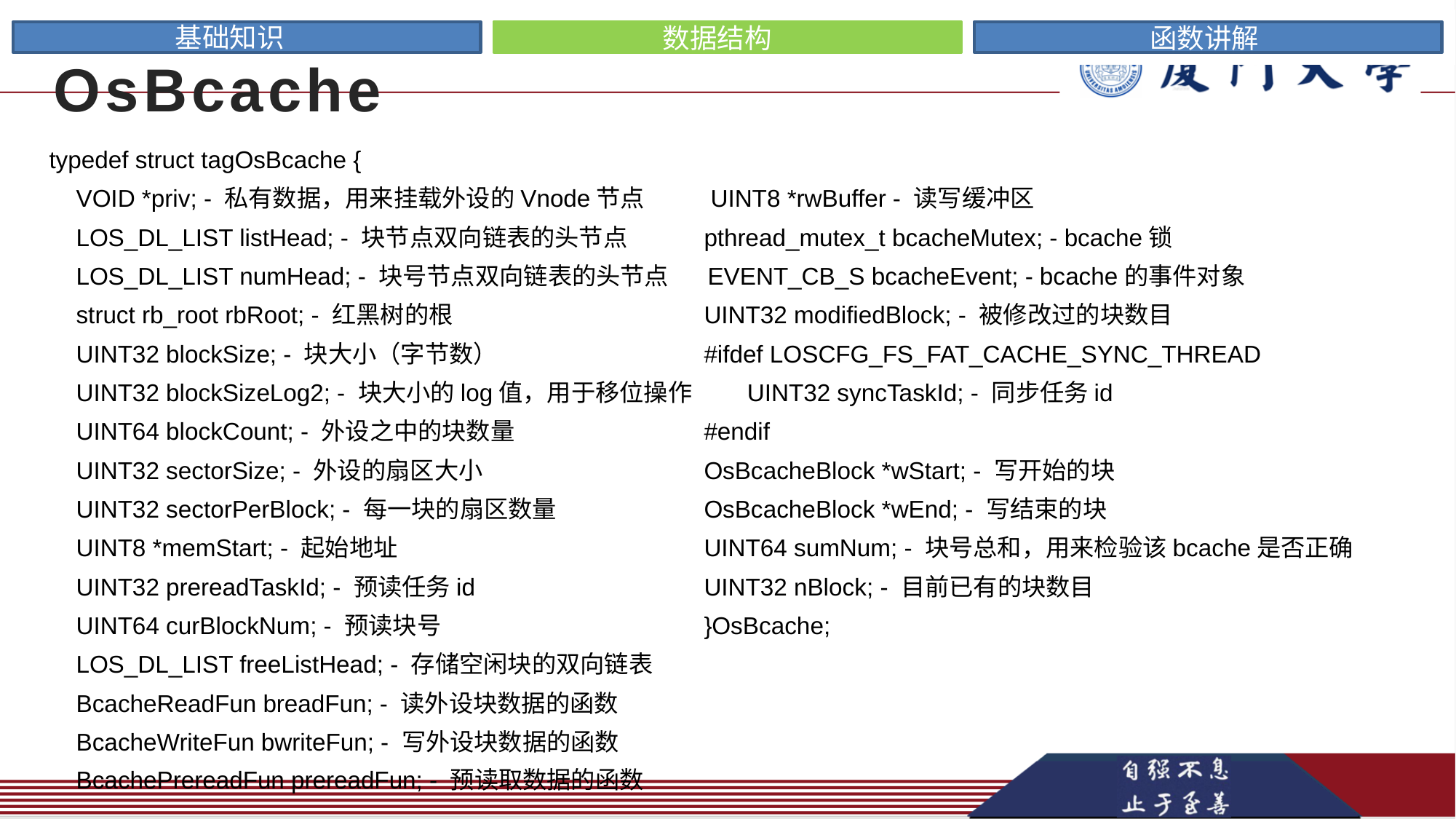

基础知识
数据结构
函数讲解

OsBcache
typedef struct tagOsBcache {
    VOID *priv; - 私有数据，用来挂载外设的Vnode节点           UINT8 *rwBuffer - 读写缓冲区
    LOS_DL_LIST listHead; - 块节点双向链表的头节点        	pthread_mutex_t bcacheMutex; - bcache锁
    LOS_DL_LIST numHead; - 块号节点双向链表的头节点      EVENT_CB_S bcacheEvent; - bcache的事件对象
    struct rb_root rbRoot; - 红黑树的根      		UINT32 modifiedBlock; - 被修改过的块数目
    UINT32 blockSize; - 块大小（字节数）           		#ifdef LOSCFG_FS_FAT_CACHE_SYNC_THREAD
    UINT32 blockSizeLog2; - 块大小的log值，用于移位操作         UINT32 syncTaskId; - 同步任务id
    UINT64 blockCount; - 外设之中的块数量           		#endif
    UINT32 sectorSize; - 外设的扇区大小           		OsBcacheBlock *wStart; - 写开始的块
    UINT32 sectorPerBlock; - 每一块的扇区数量       	OsBcacheBlock *wEnd; - 写结束的块
    UINT8 *memStart; - 起始地址             			UINT64 sumNum; - 块号总和，用来检验该bcache是否正确
    UINT32 prereadTaskId; - 预读任务id        		UINT32 nBlock; - 目前已有的块数目
    UINT64 curBlockNum; - 预读块号          		}OsBcache;
    LOS_DL_LIST freeListHead; - 存储空闲块的双向链表
    BcacheReadFun breadFun; - 读外设块数据的函数
    BcacheWriteFun bwriteFun; - 写外设块数据的函数
    BcachePrereadFun prereadFun; - 预读取数据的函数